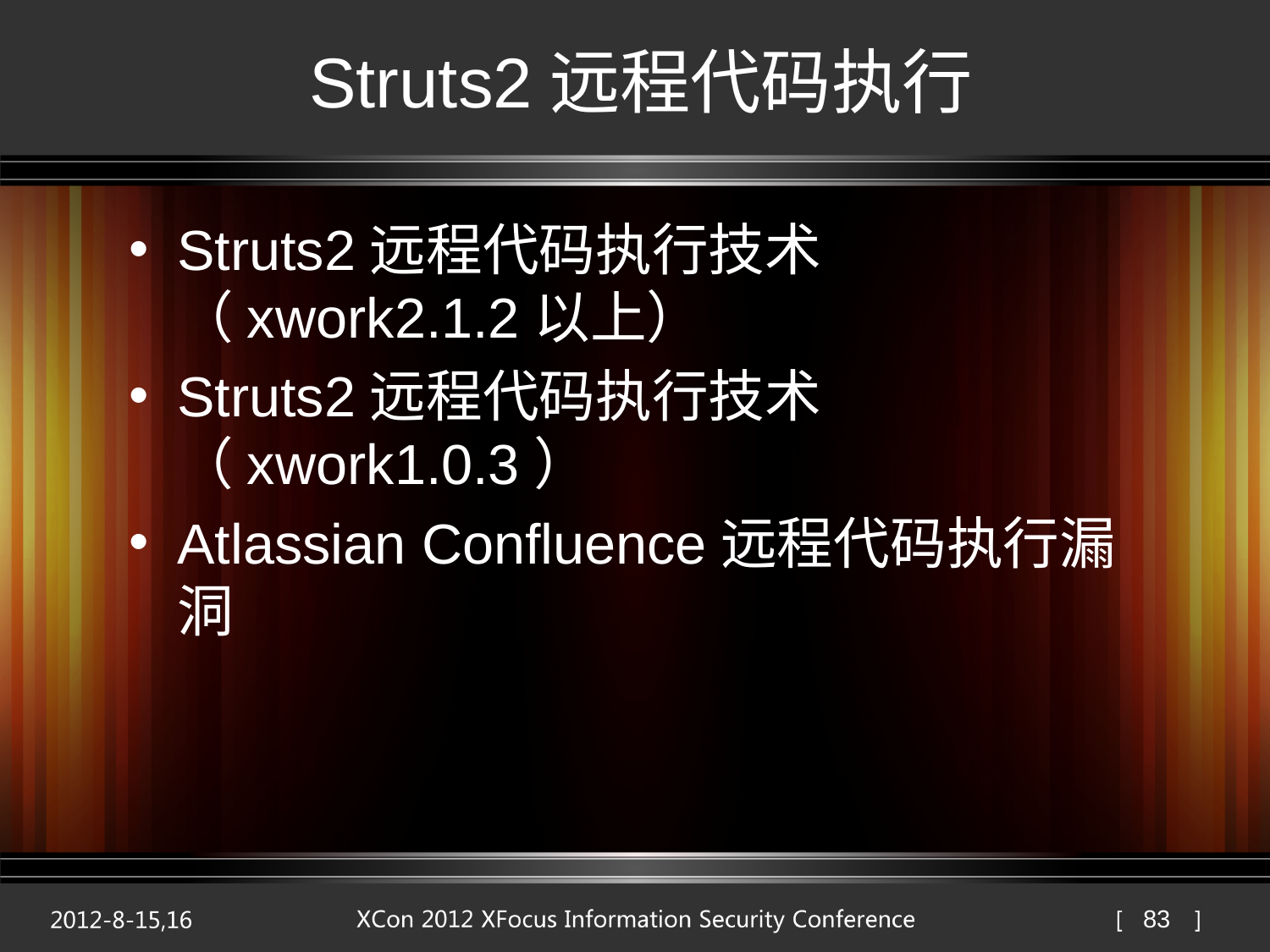

# Struts2远程代码执行
Struts2远程代码执行技术（xwork2.1.2以上）
Struts2远程代码执行技术（xwork1.0.3）
Atlassian Confluence远程代码执行漏洞
83